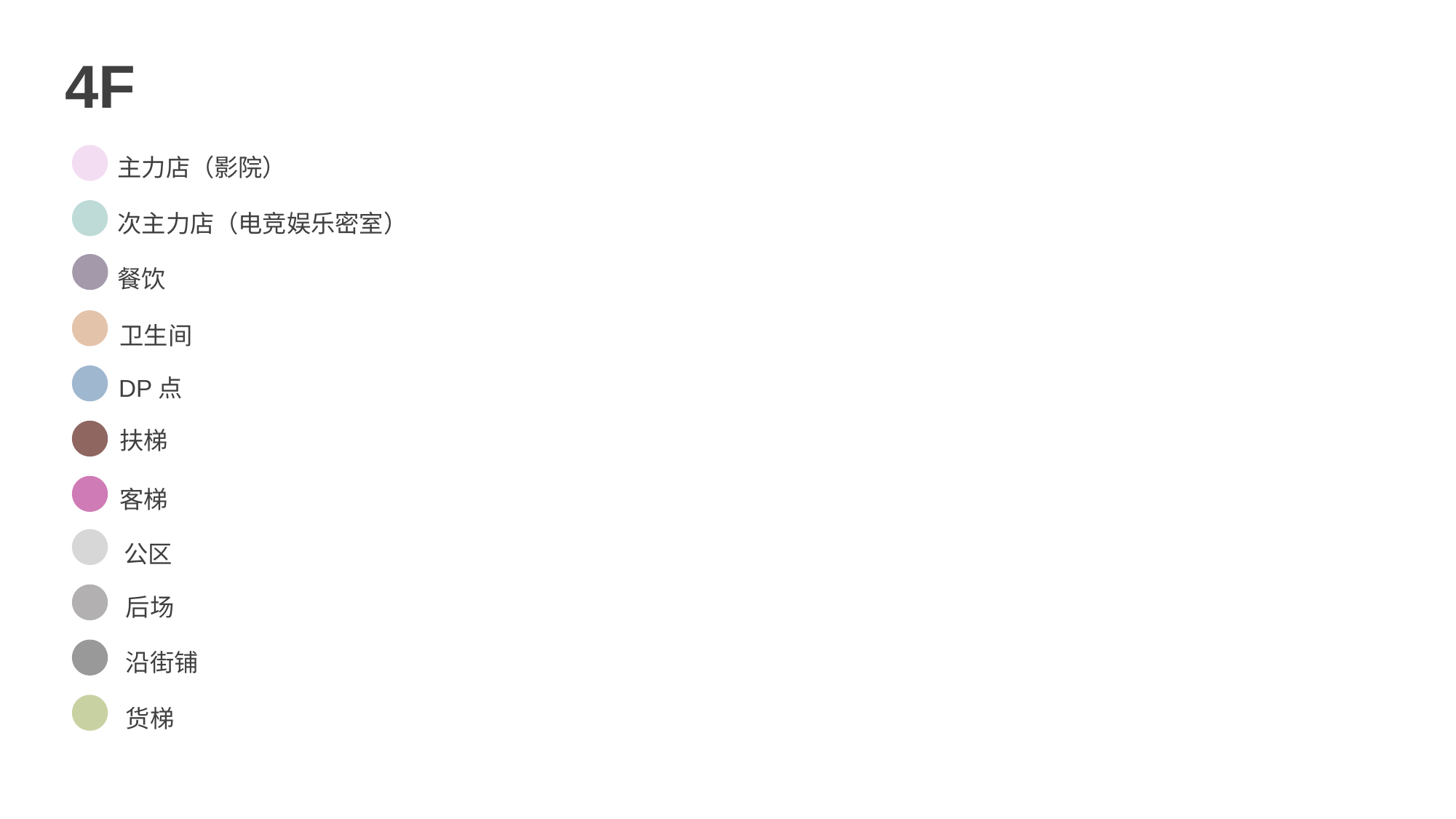

4F
主力店（影院）

次主力店（电竞娱乐密室）

餐饮

卫生间

DP点

扶梯

客梯

公区

后场

沿街铺

货梯